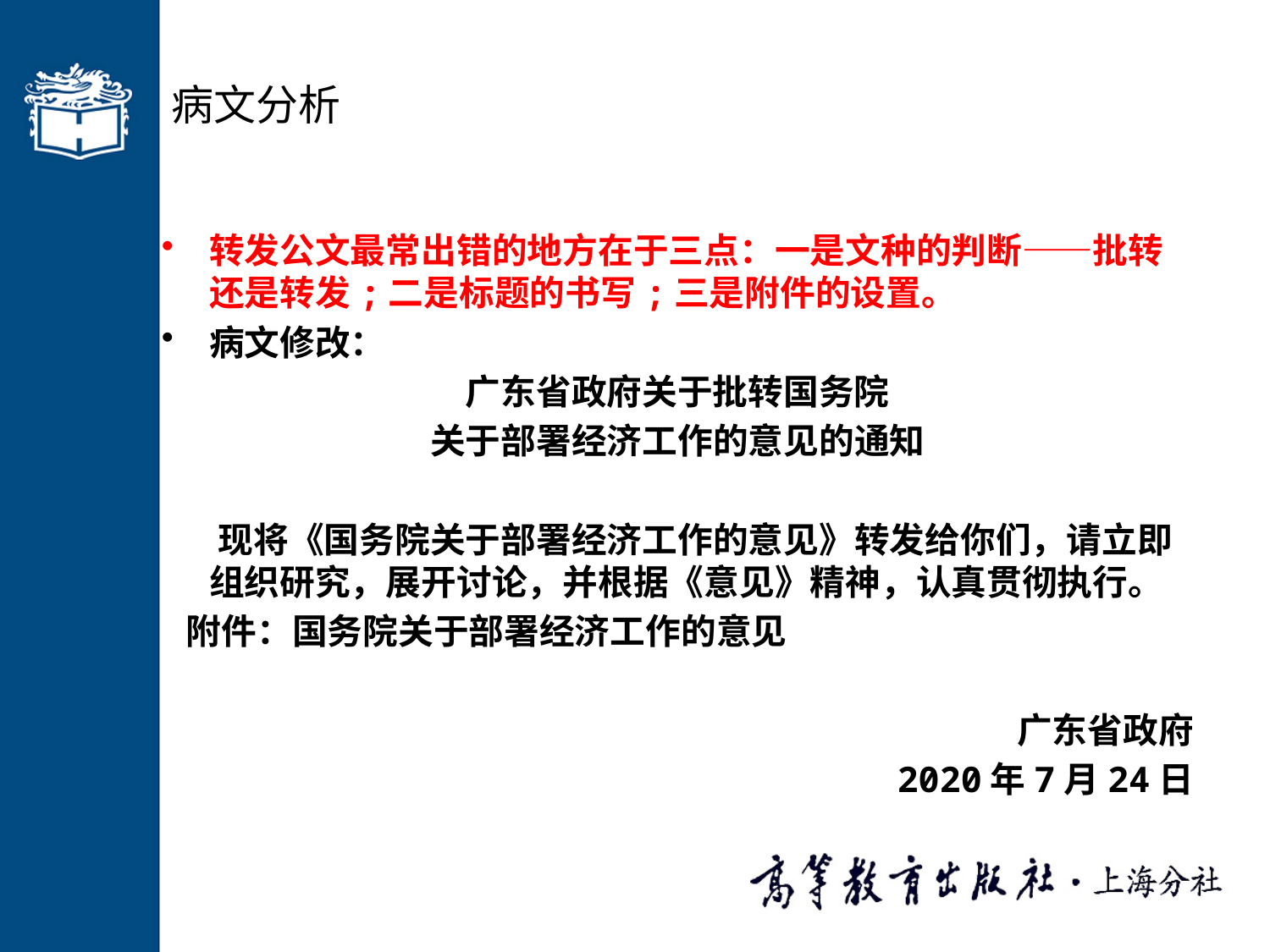

# 病文分析
转发公文最常出错的地方在于三点：一是文种的判断——批转还是转发;二是标题的书写;三是附件的设置。
病文修改：
广东省政府关于批转国务院
关于部署经济工作的意见的通知

      现将《国务院关于部署经济工作的意见》转发给你们，请立即组织研究，展开讨论，并根据《意见》精神，认真贯彻执行。
  附件：国务院关于部署经济工作的意见

广东省政府
2020年7月24日